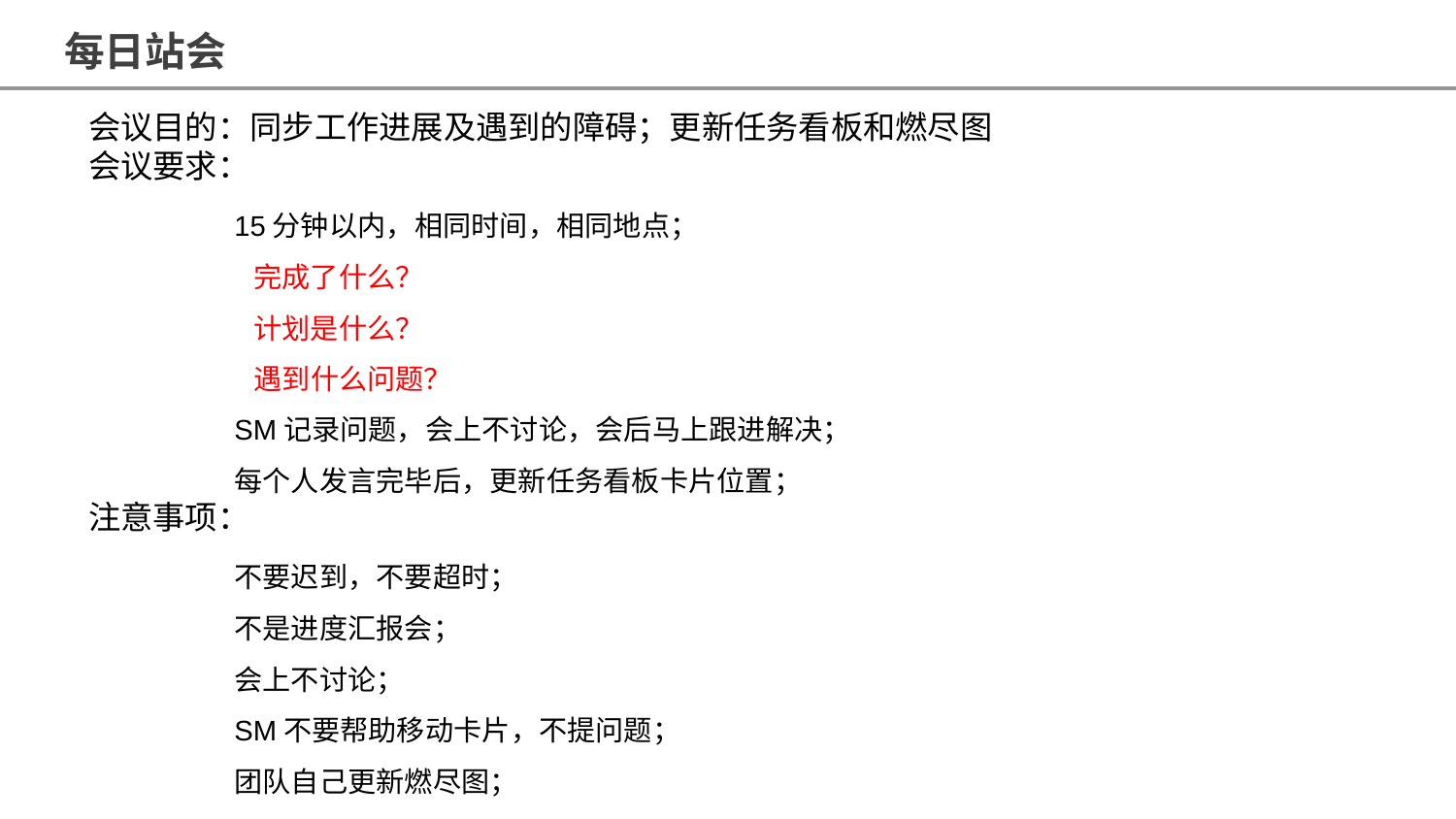

每日站会
会议目的：同步工作进展及遇到的障碍；更新任务看板和燃尽图
会议要求：
	15分钟以内，相同时间，相同地点；
	  完成了什么？
	  计划是什么？
	  遇到什么问题？
	SM记录问题，会上不讨论，会后马上跟进解决；
	每个人发言完毕后，更新任务看板卡片位置；
注意事项：
	不要迟到，不要超时；
	不是进度汇报会；
	会上不讨论；
	SM不要帮助移动卡片，不提问题；
	团队自己更新燃尽图；